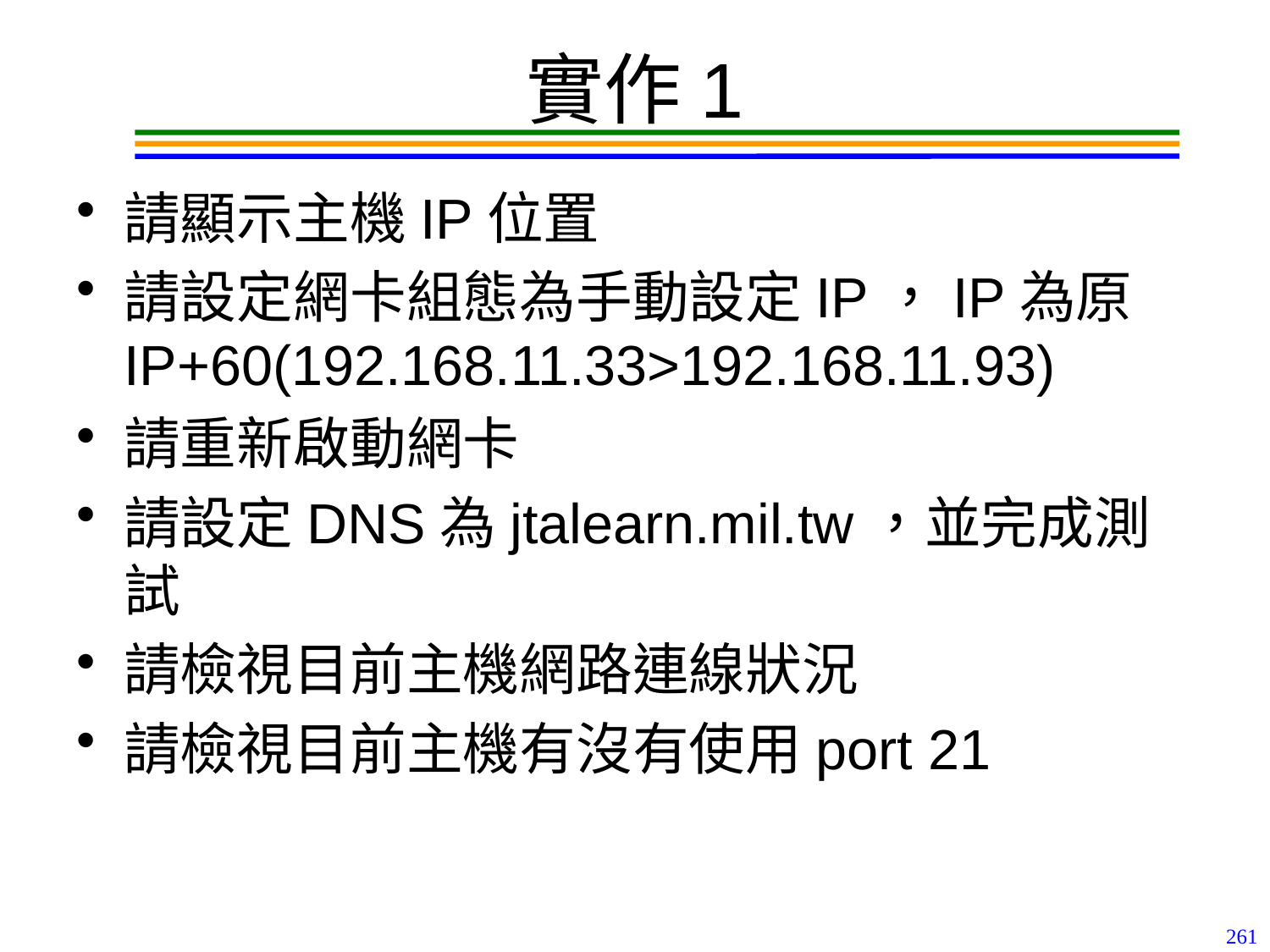

# 實作1
請顯示主機IP位置
請設定網卡組態為手動設定IP，IP為原IP+60(192.168.11.33>192.168.11.93)
請重新啟動網卡
請設定DNS為jtalearn.mil.tw，並完成測試
請檢視目前主機網路連線狀況
請檢視目前主機有沒有使用port 21
261